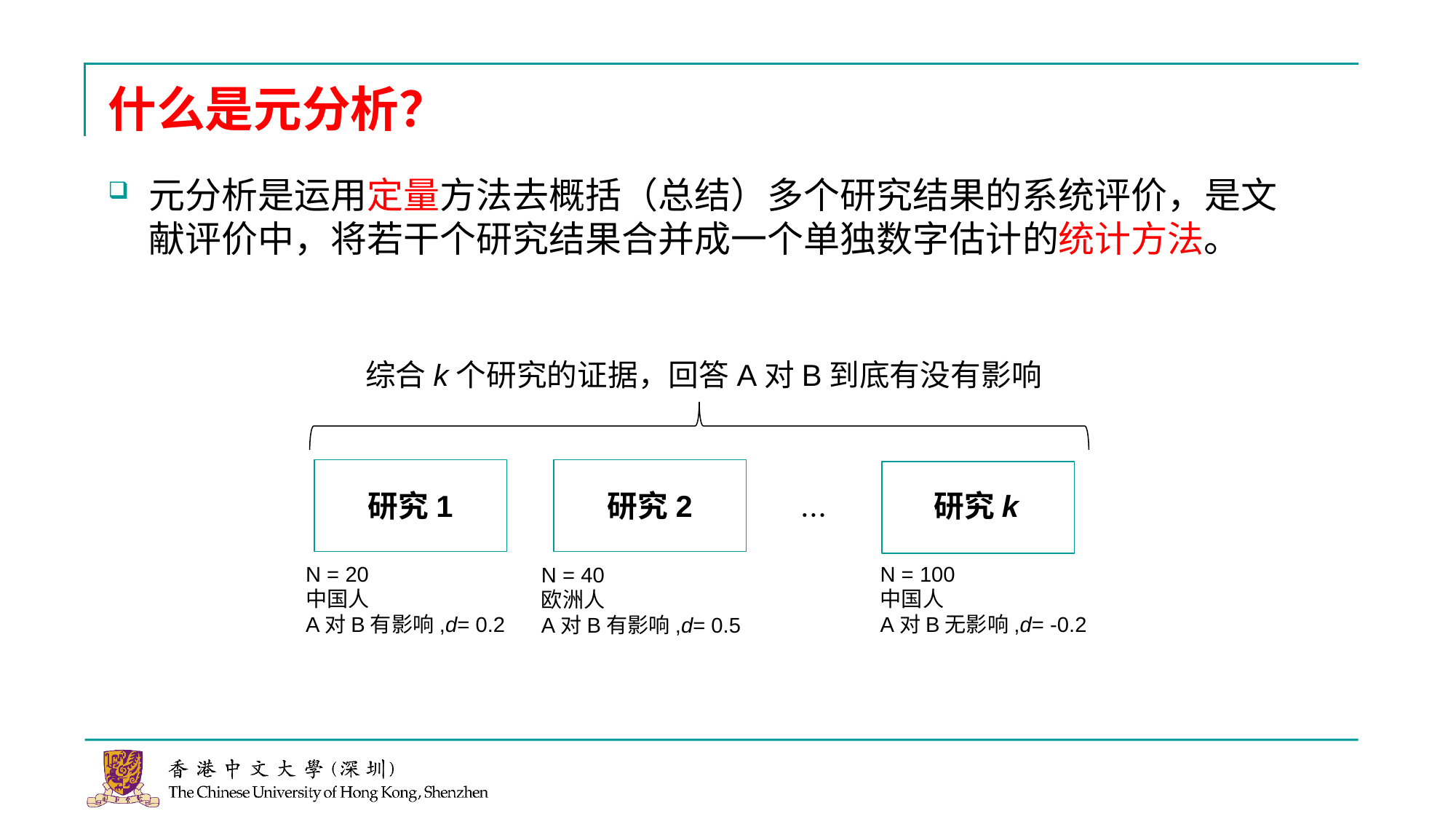

# 什么是元分析？
元分析是运用定量方法去概括（总结）多个研究结果的系统评价，是文献评价中，将若干个研究结果合并成一个单独数字估计的统计方法。

综合k个研究的证据，回答A对B到底有没有影响

研究1
研究2
…
研究k
N = 20
中国人
A对B有影响,d= 0.2
N = 100
中国人
A对B无影响,d= -0.2
N = 40
欧洲人
A对B有影响,d= 0.5